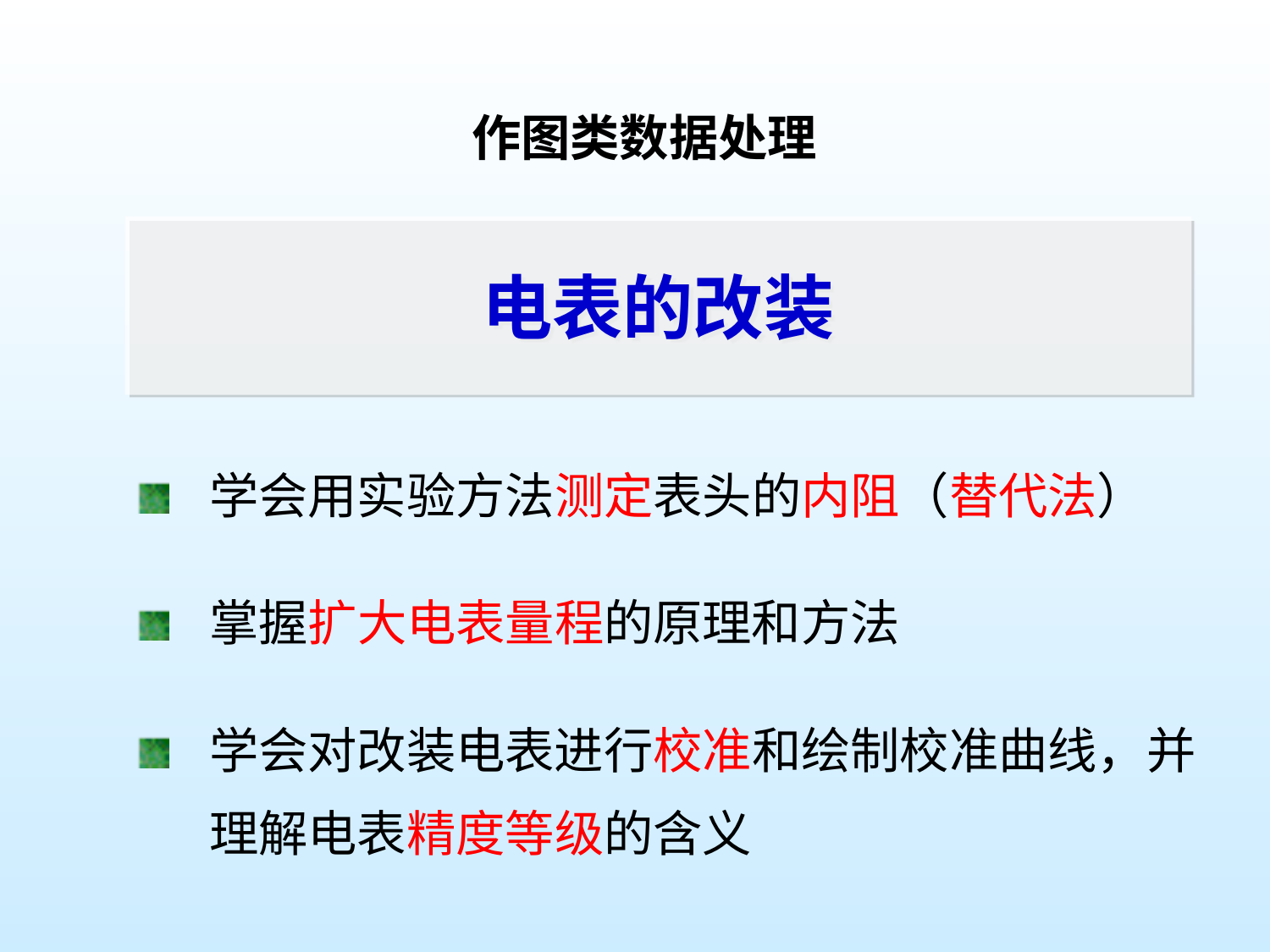

作图类数据处理
电表的改装
学会用实验方法测定表头的内阻（替代法）
掌握扩大电表量程的原理和方法
学会对改装电表进行校准和绘制校准曲线，并理解电表精度等级的含义